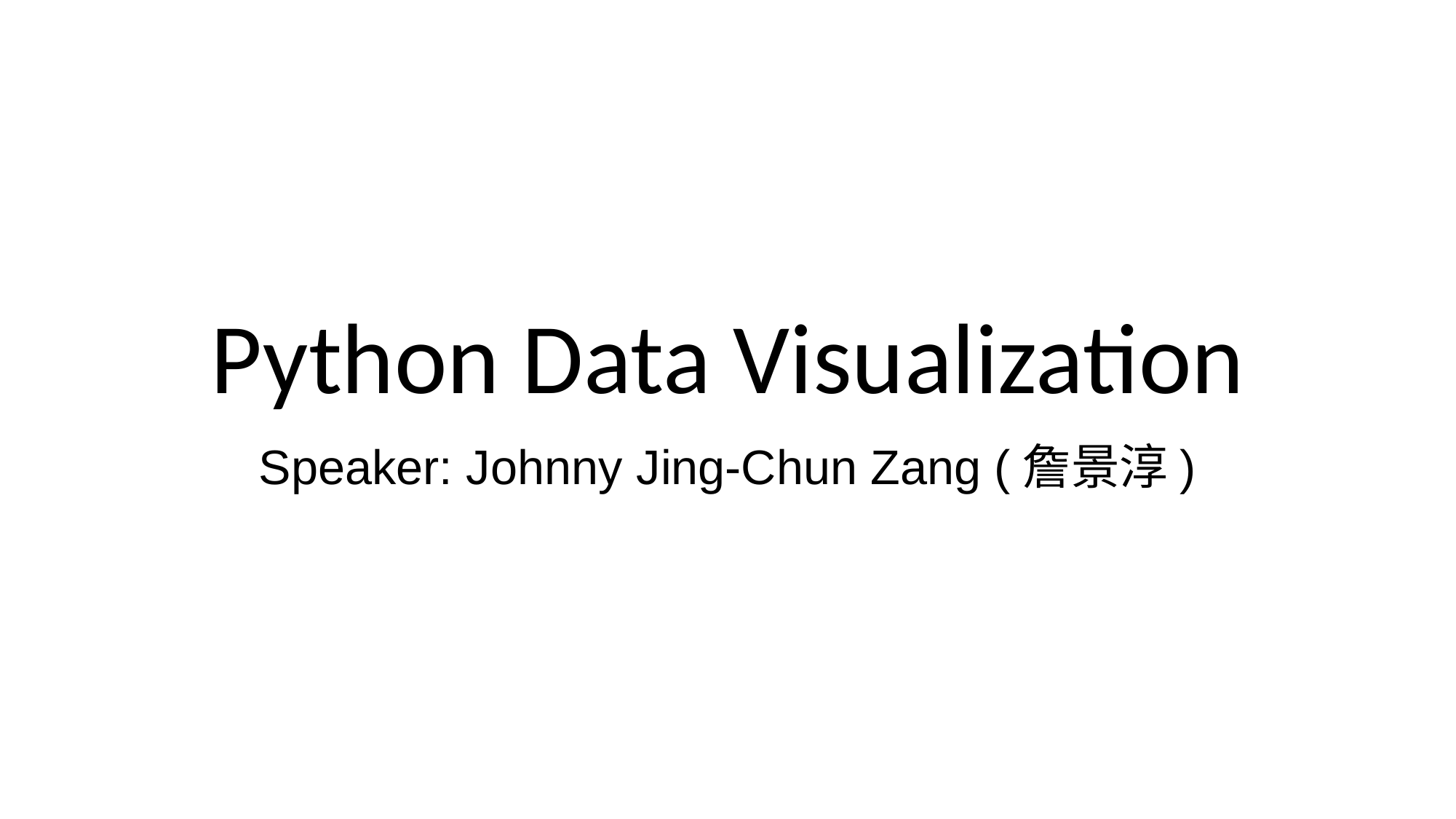

# Python Data Visualization
Speaker: Johnny Jing-Chun Zang (詹景淳)